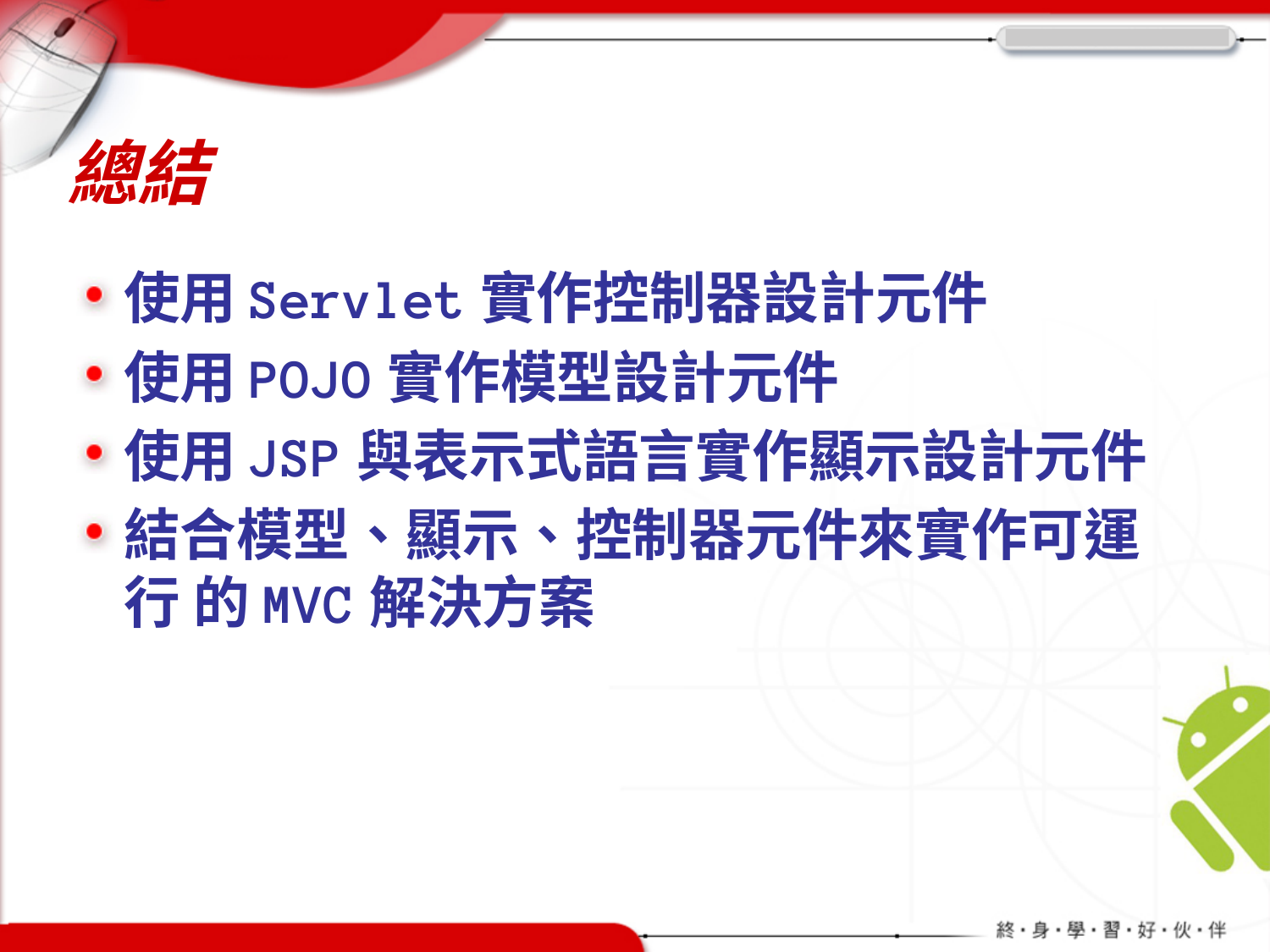

# 總結
使用Servlet實作控制器設計元件
使用POJO實作模型設計元件
使用JSP與表示式語言實作顯示設計元件
結合模型、顯示、控制器元件來實作可運行 的MVC解決方案